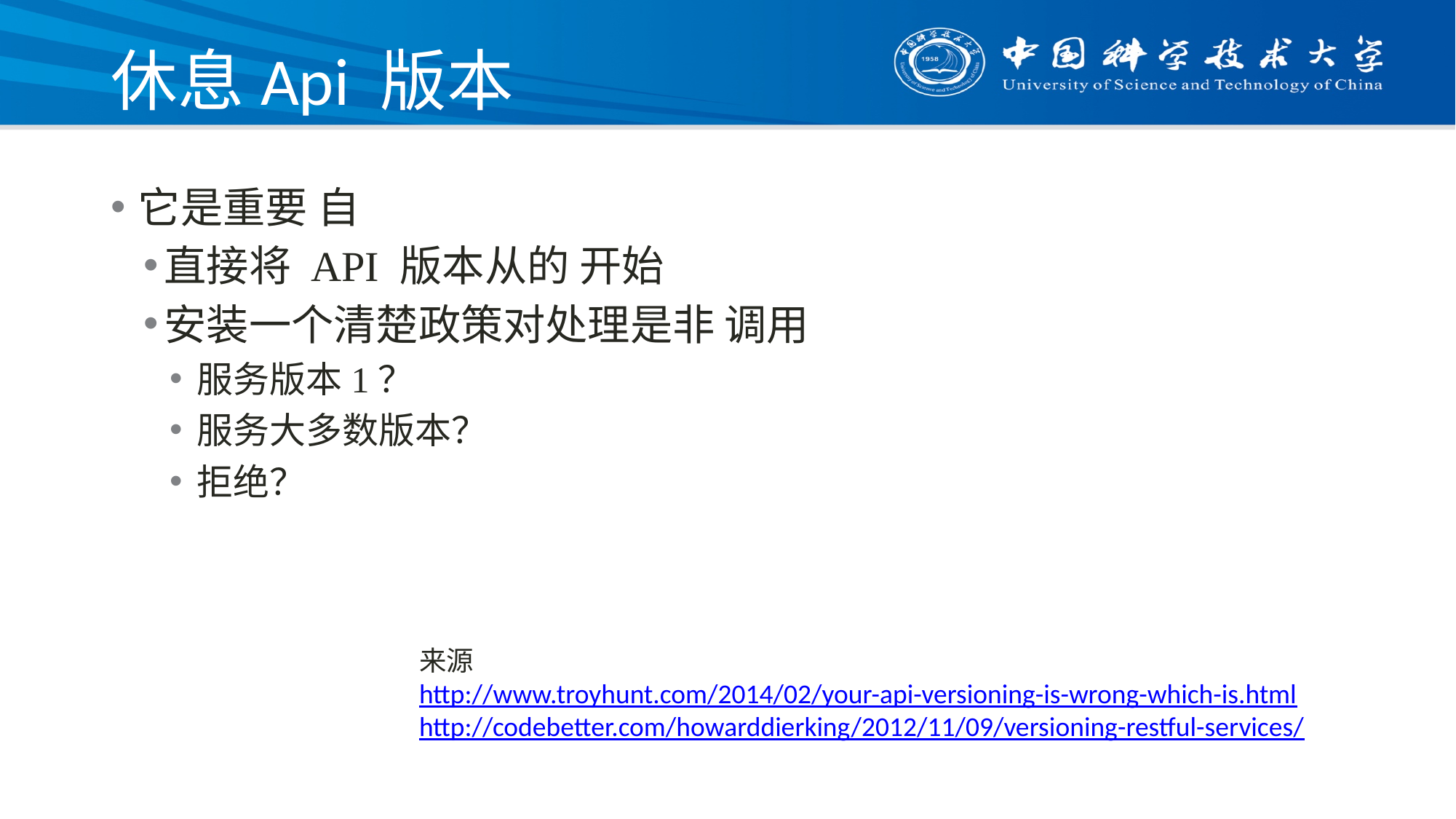

# 休息Api 版本
它是重要 自
直接将 API 版本从的 开始
安装一个清楚政策对处理是非 调用
服务版本1？
服务大多数版本？
拒绝？
来源
http://www.troyhunt.com/2014/02/your-api-versioning-is-wrong-which-is.html http://codebetter.com/howarddierking/2012/11/09/versioning-restful-services/